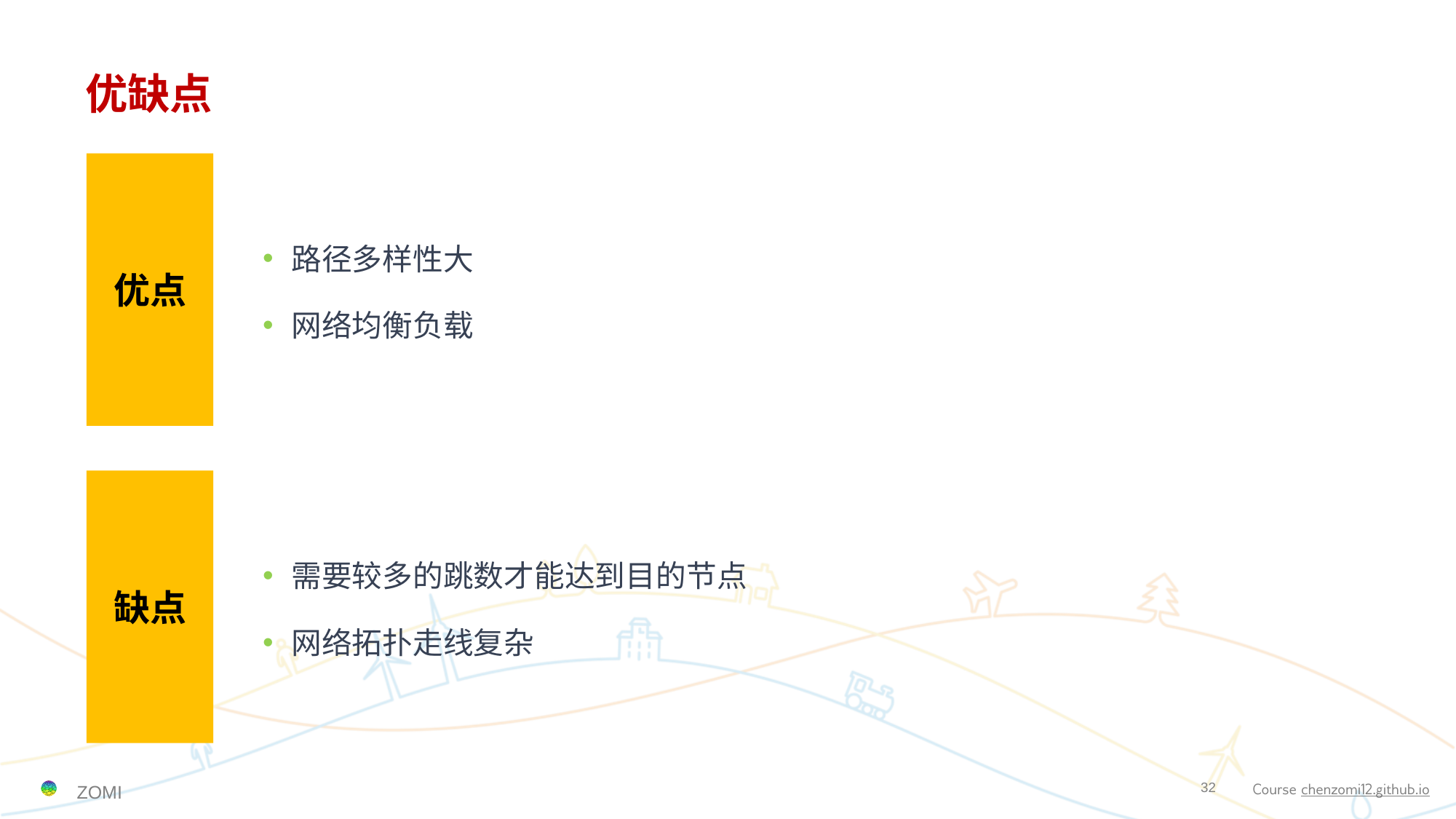

# 优缺点
优点
路径多样性大
网络均衡负载
缺点
需要较多的跳数才能达到目的节点
网络拓扑走线复杂